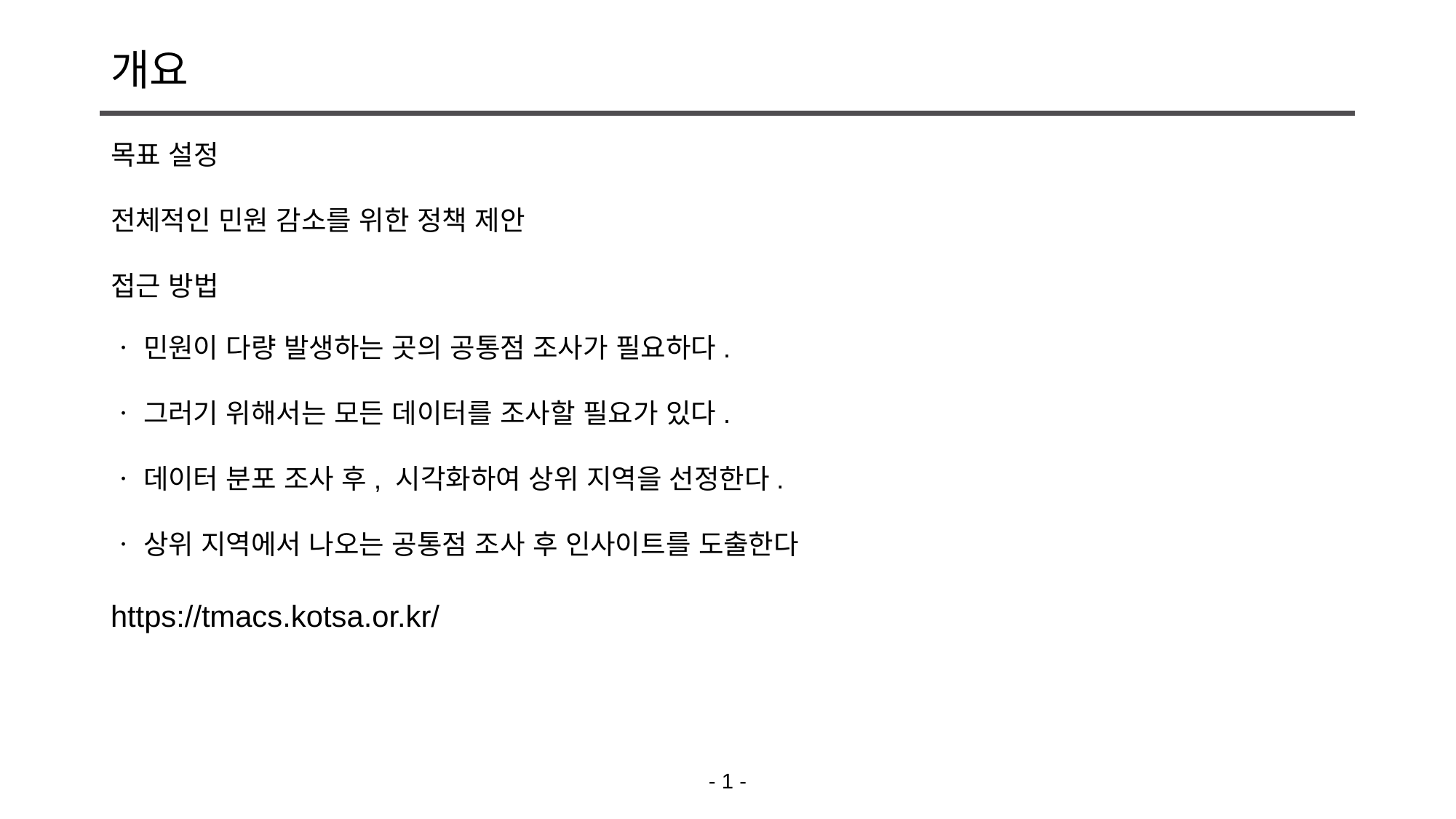

# 개요
목표 설정

전체적인 민원 감소를 위한 정책 제안

접근 방법

ㆍ 민원이 다량 발생하는 곳의 공통점 조사가 필요하다.

ㆍ 그러기 위해서는 모든 데이터를 조사할 필요가 있다.

ㆍ 데이터 분포 조사 후, 시각화하여 상위 지역을 선정한다.

ㆍ 상위 지역에서 나오는 공통점 조사 후 인사이트를 도출한다

https://tmacs.kotsa.or.kr/
- 1 -